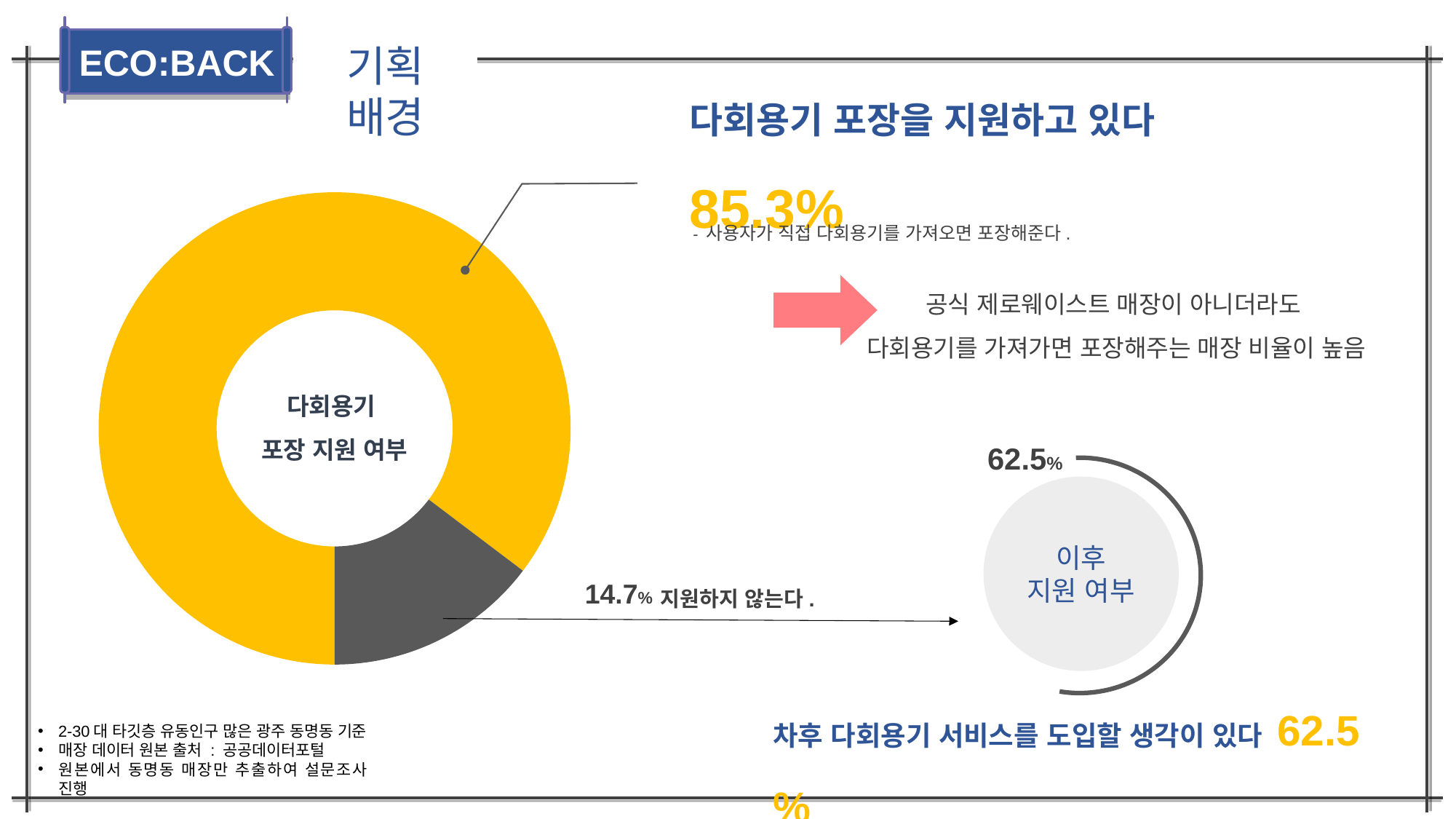

ECO:BACK
기획 배경
다회용기 포장을 지원하고 있다 85.3%

### Chart

| Category | 판매 |
|---|---|
| 제품 '가' | 0.853 |
| 제품 '나' | 0.147 |
- 사용자가 직접 다회용기를 가져오면 포장해준다.
공식 제로웨이스트 매장이 아니더라도
다회용기를 가져가면 포장해주는 매장 비율이 높음

다회용기
포장 지원 여부
62.5%

이후
지원 여부
지원하지 않는다.
14.7%
차후 다회용기 서비스를 도입할 생각이 있다 62.5 %
현재는 다회용기 포장을 지원하지 않지만 차후에는 지원하려고 한다.

2-30대 타깃층 유동인구 많은 광주 동명동 기준
매장 데이터 원본 출처 : 공공데이터포털
원본에서 동명동 매장만 추출하여 설문조사 진행